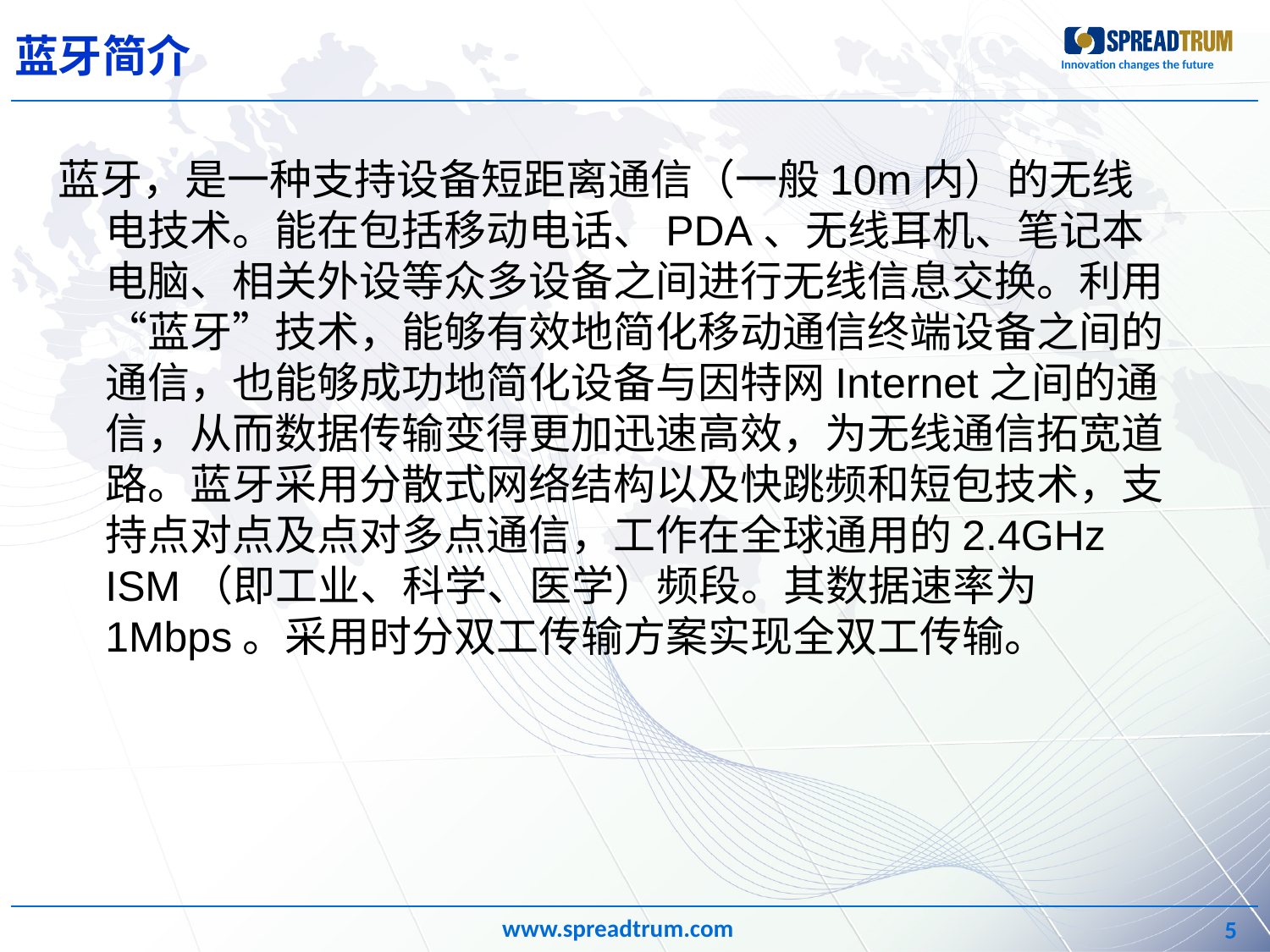

# 蓝牙简介
蓝牙，是一种支持设备短距离通信（一般10m内）的无线电技术。能在包括移动电话、PDA、无线耳机、笔记本电脑、相关外设等众多设备之间进行无线信息交换。利用“蓝牙”技术，能够有效地简化移动通信终端设备之间的通信，也能够成功地简化设备与因特网Internet之间的通信，从而数据传输变得更加迅速高效，为无线通信拓宽道路。蓝牙采用分散式网络结构以及快跳频和短包技术，支持点对点及点对多点通信，工作在全球通用的2.4GHz ISM（即工业、科学、医学）频段。其数据速率为1Mbps。采用时分双工传输方案实现全双工传输。